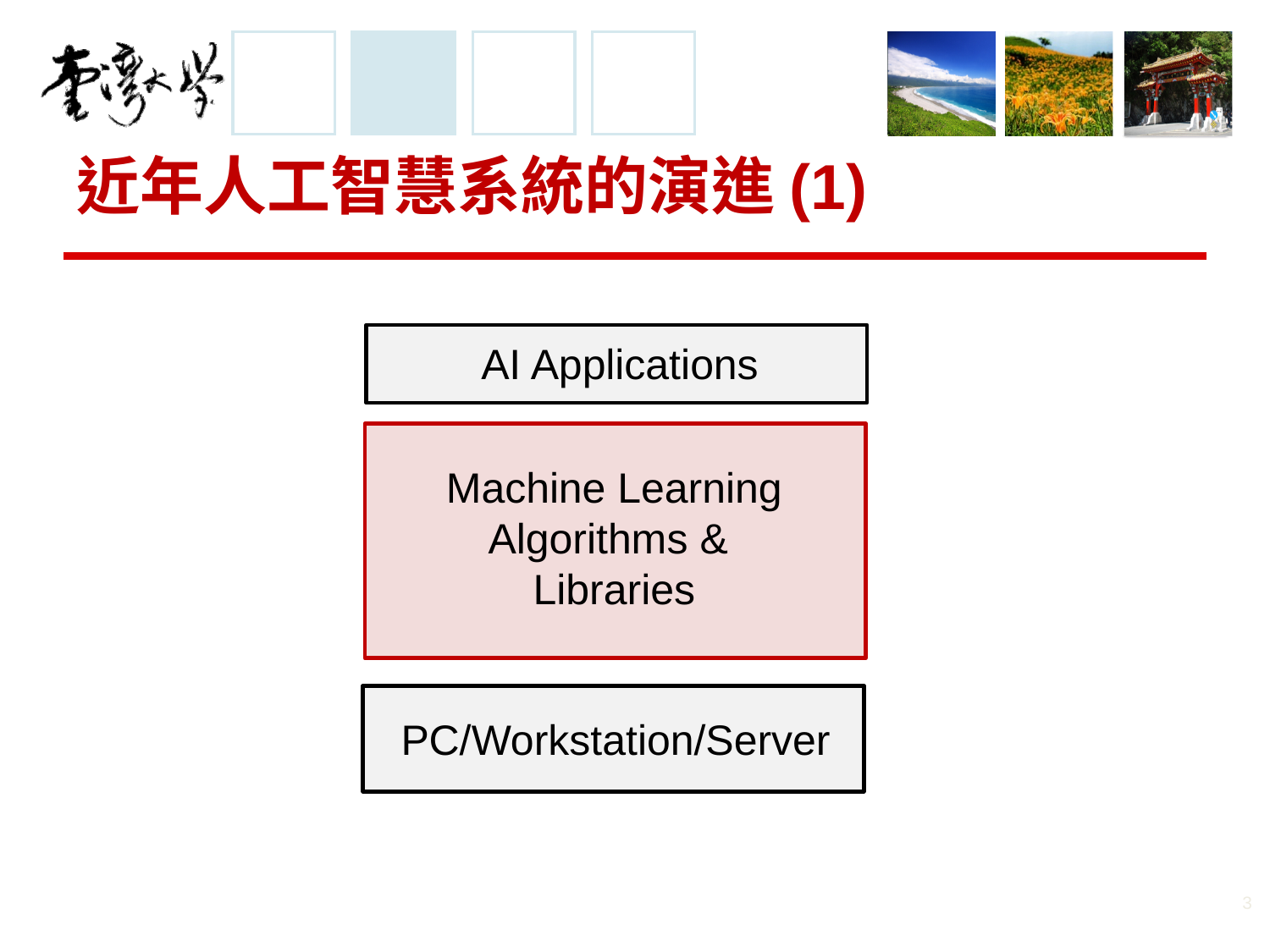

# 近年人工智慧系統的演進(1)

AI Applications

Machine Learning Algorithms &
Libraries

PC/Workstation/Server
3